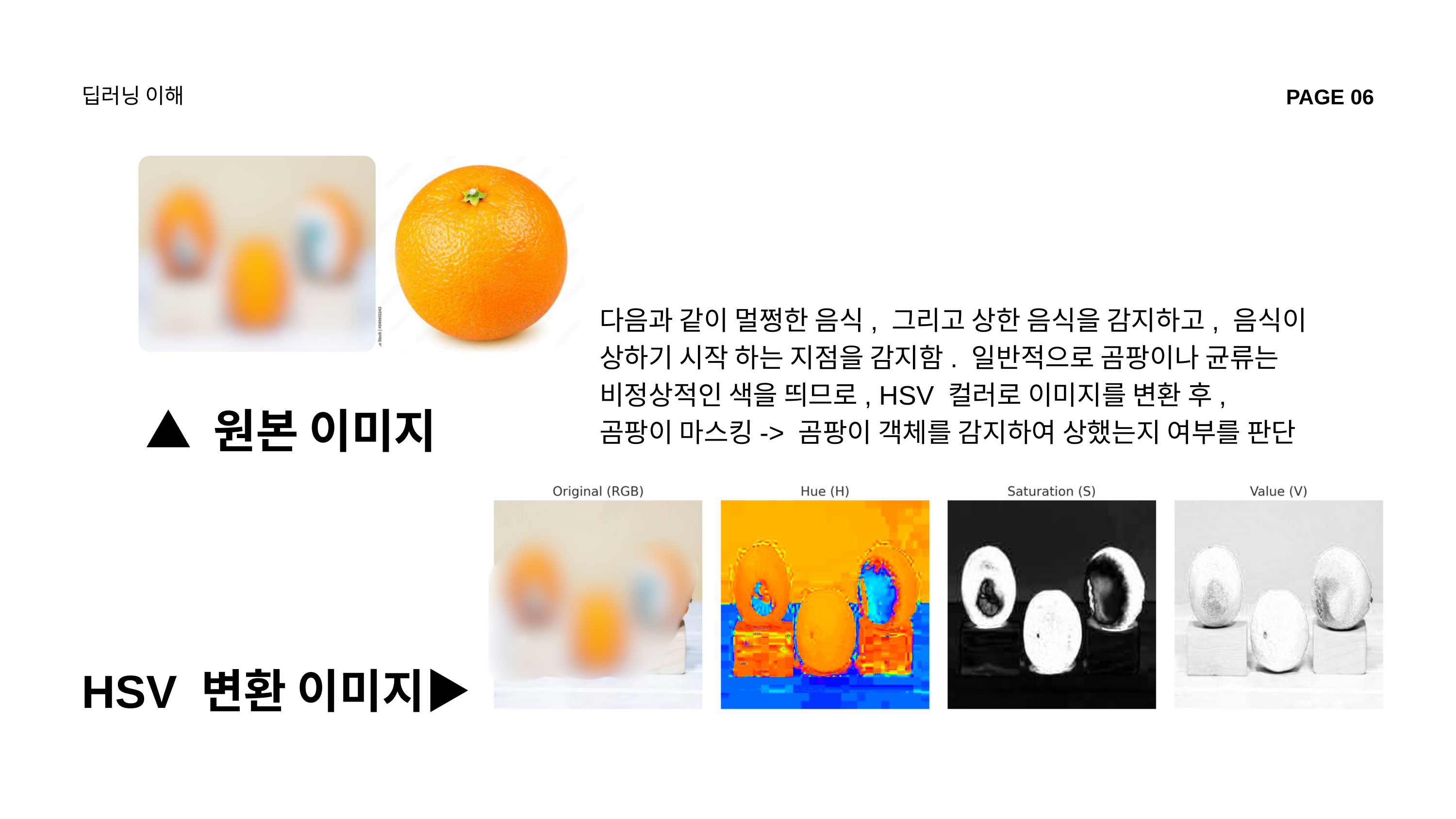

딥러닝 이해
PAGE 06

다음과 같이 멀쩡한 음식, 그리고 상한 음식을 감지하고, 음식이
상하기 시작 하는 지점을 감지함. 일반적으로 곰팡이나 균류는
비정상적인 색을 띄므로, HSV 컬러로 이미지를 변환 후,
곰팡이 마스킹-> 곰팡이 객체를 감지하여 상했는지 여부를 판단
      ▲ 원본 이미지

HSV 변환 이미지▶